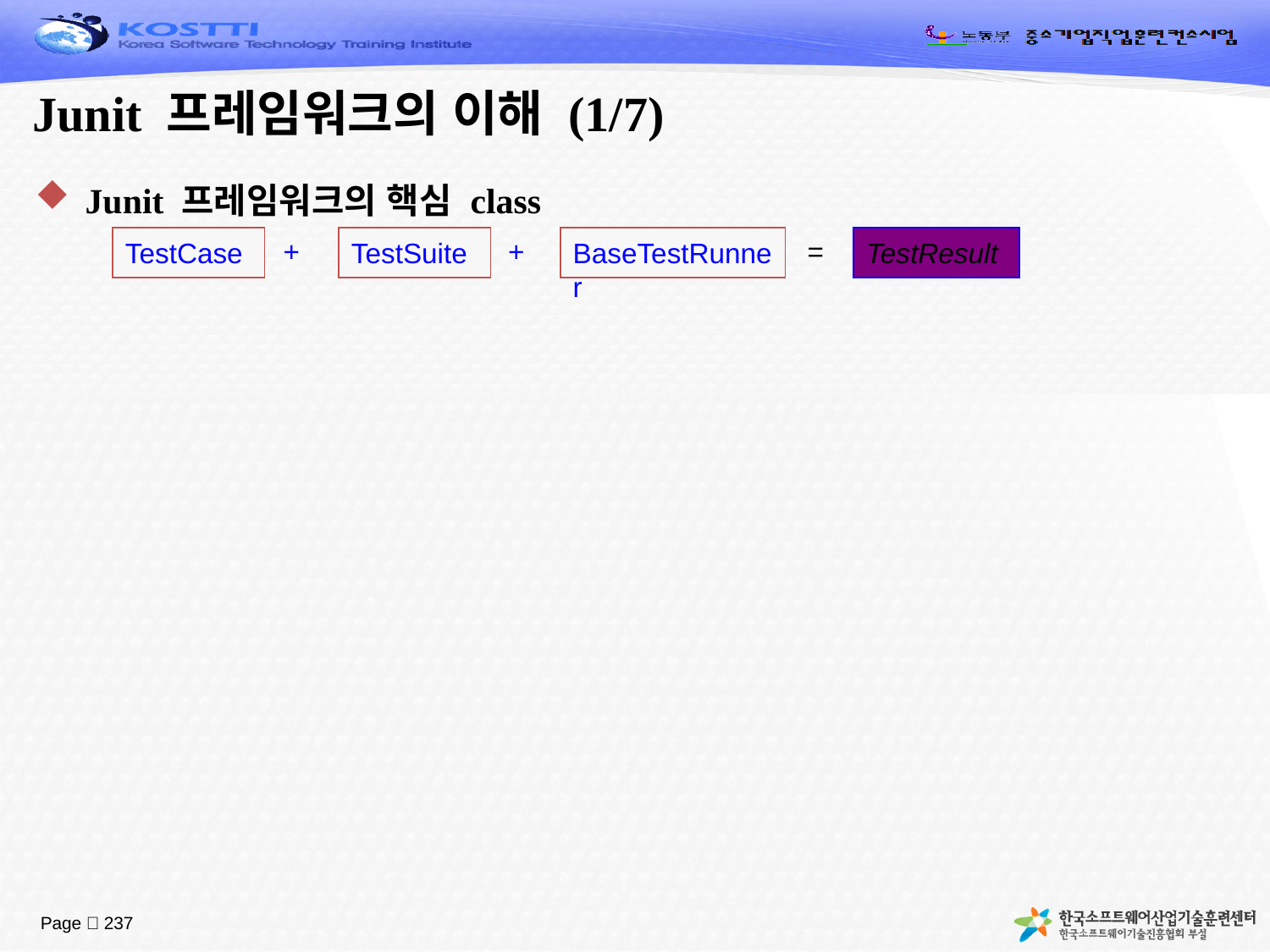

# Junit 프레임워크의 이해 (1/7)
Junit 프레임워크의 핵심 class
TestCase
+
TestSuite
+
 BaseTestRunner
=
TestResult